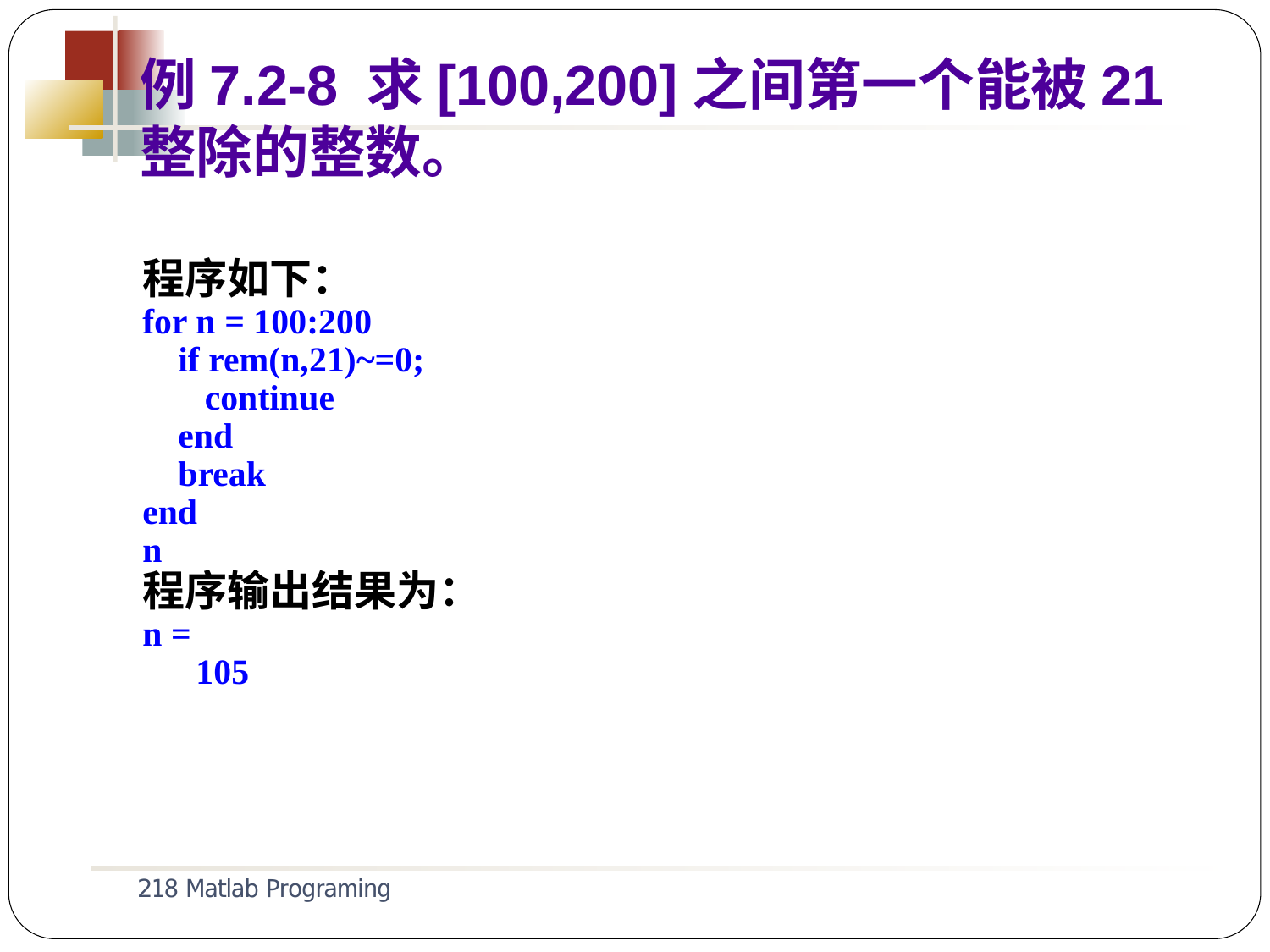

例7.2-8 求[100,200]之间第一个能被21整除的整数。
程序如下：
for n = 100:200
    if rem(n,21)~=0;
       continue
    end
    break
end
n
程序输出结果为：
n =
      105

218 Matlab Programing